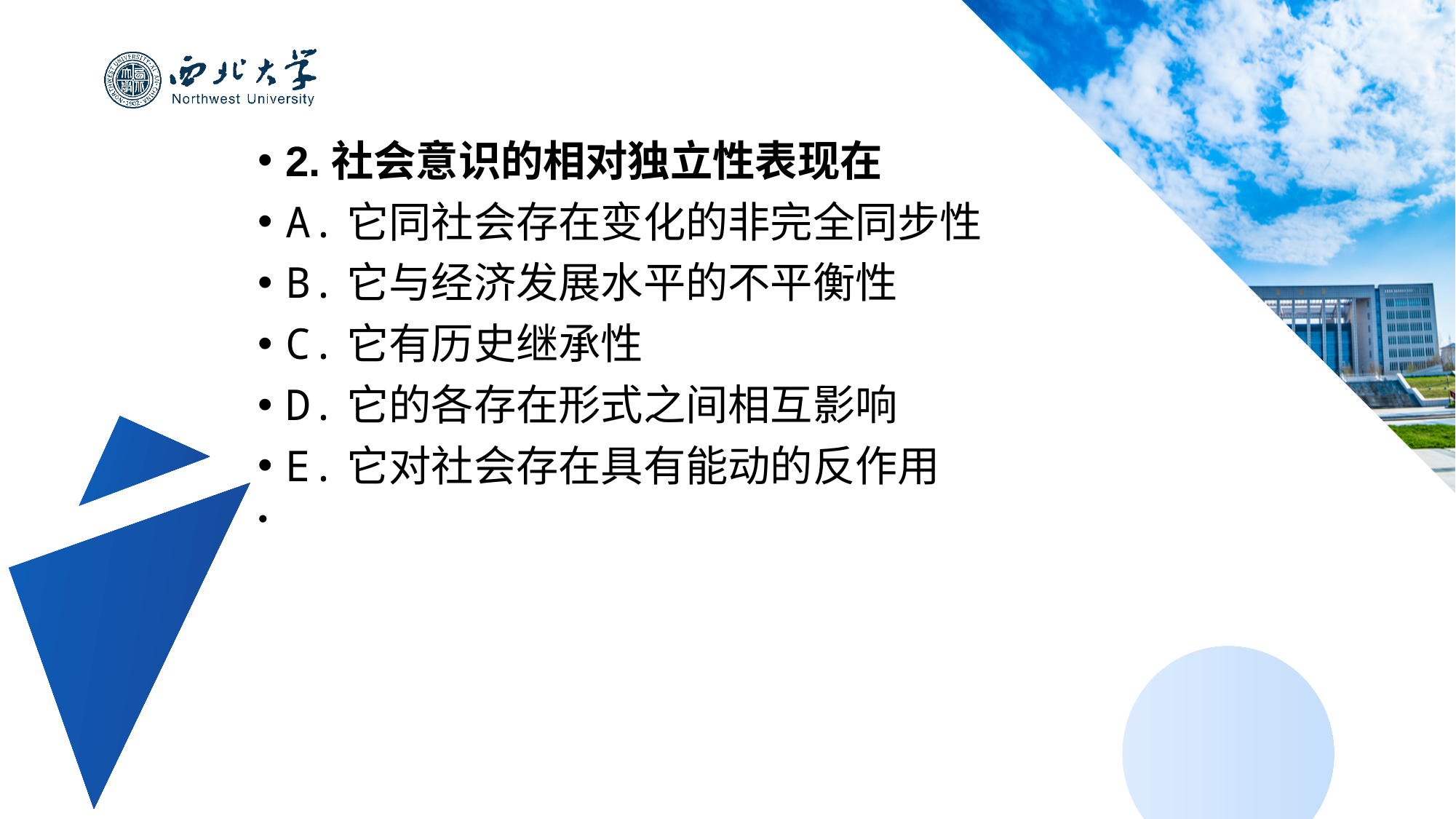

2.社会意识的相对独立性表现在
A.它同社会存在变化的非完全同步性
B.它与经济发展水平的不平衡性
C.它有历史继承性
D.它的各存在形式之间相互影响
E.它对社会存在具有能动的反作用